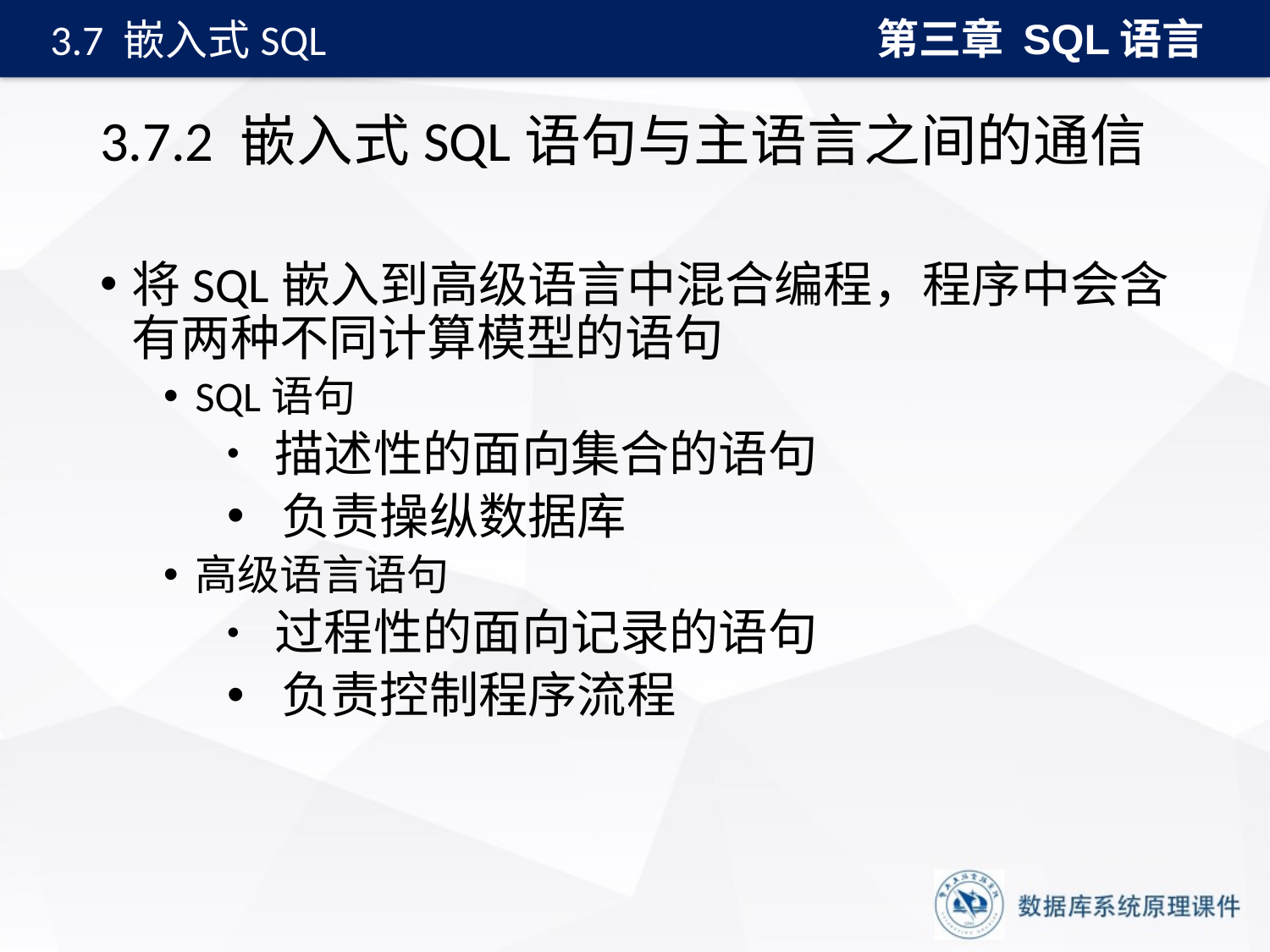

第三章 SQL语言
3.7 嵌入式SQL
# 3.7.2 嵌入式SQL语句与主语言之间的通信
将SQL嵌入到高级语言中混合编程，程序中会含有两种不同计算模型的语句
SQL语句
 描述性的面向集合的语句
 负责操纵数据库
高级语言语句
 过程性的面向记录的语句
 负责控制程序流程